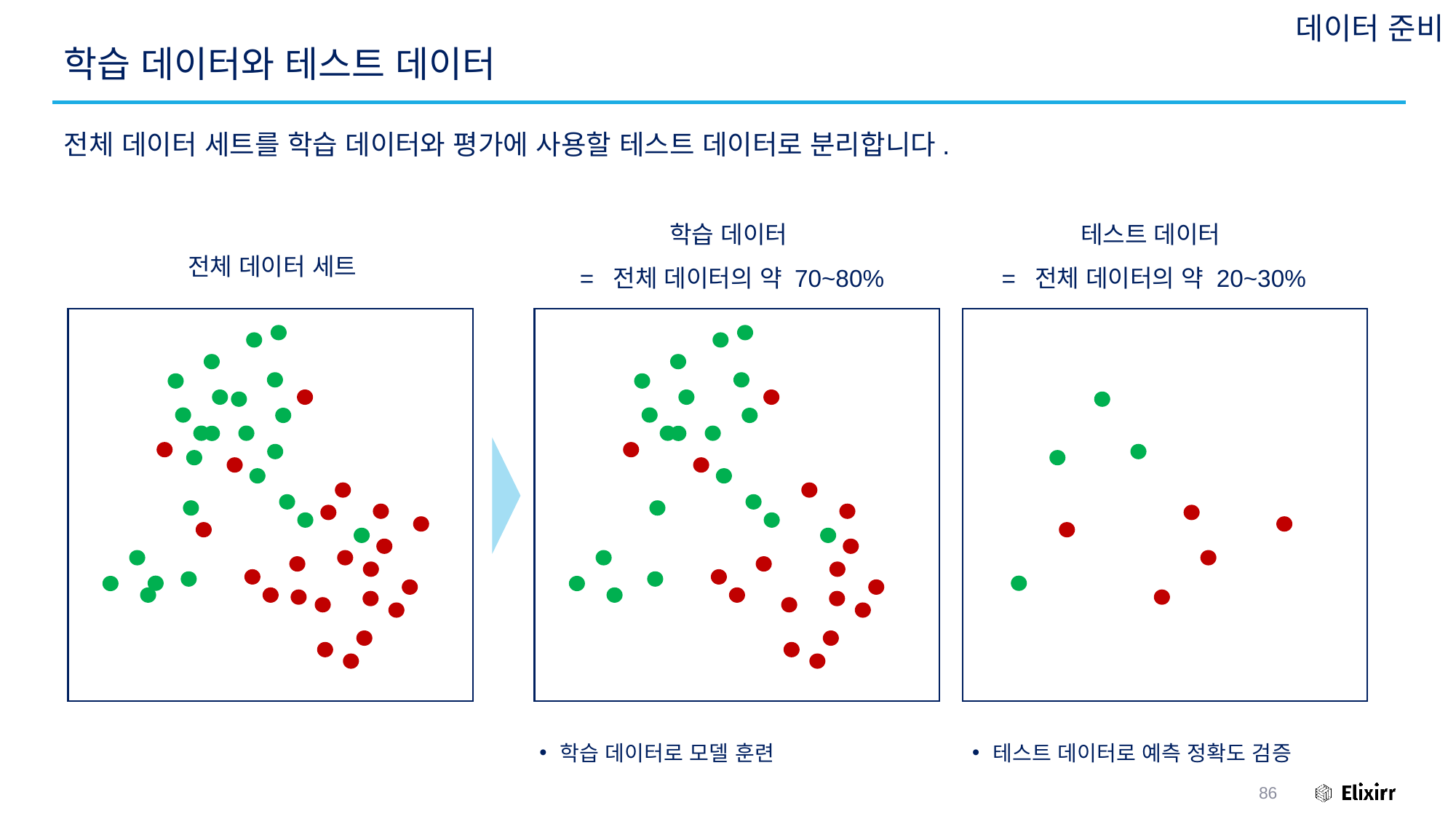

데이터 준비
# 학습 데이터와 테스트 데이터
전체 데이터 세트를 학습 데이터와 평가에 사용할 테스트 데이터로 분리합니다.
학습 데이터
=  전체 데이터의 약 70~80%
테스트 데이터
=  전체 데이터의 약 20~30%
전체 데이터 세트

학습 데이터로 모델 훈련
테스트 데이터로 예측 정확도 검증
86